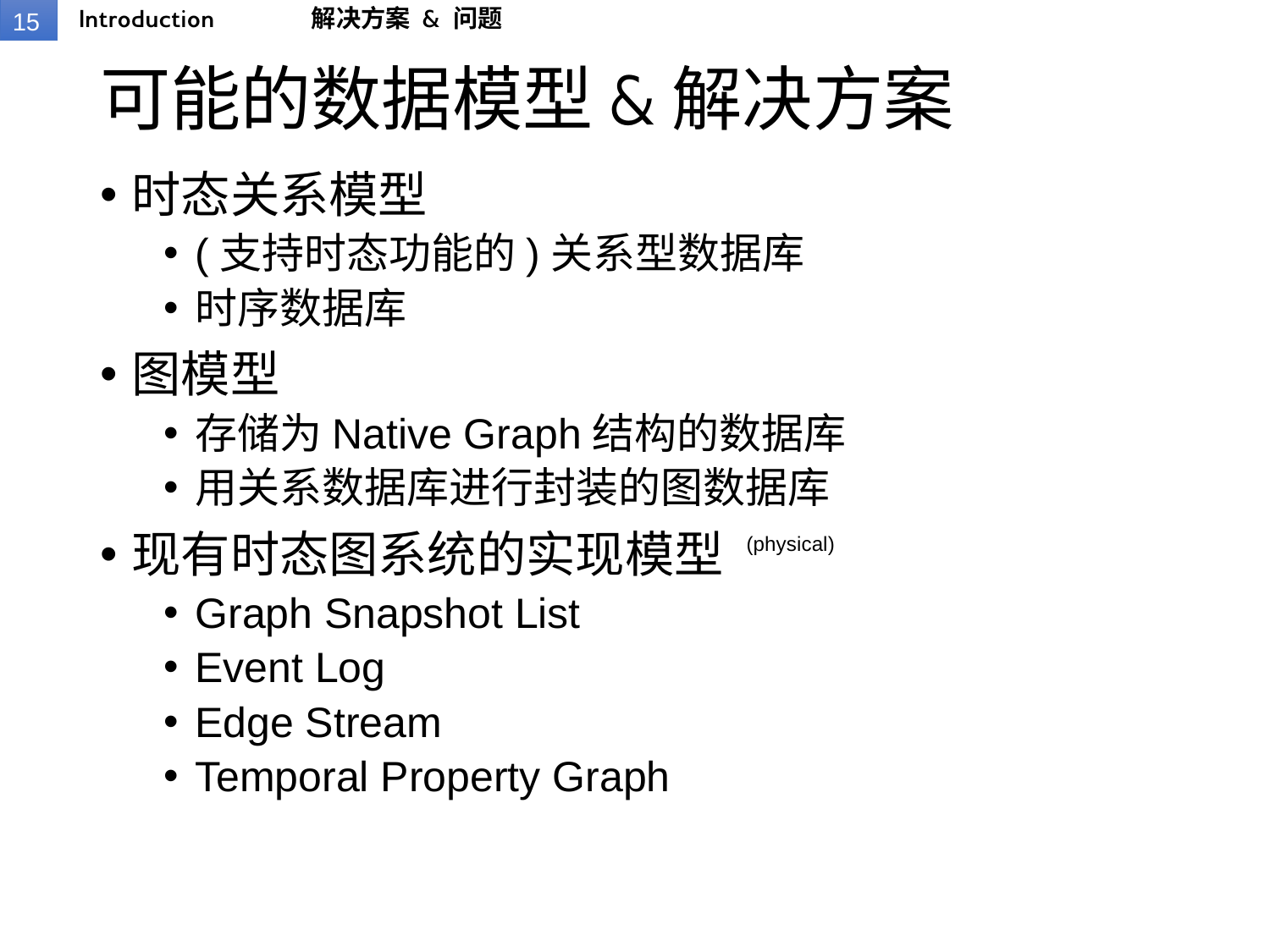

Introduction
解决方案 & 问题
# 可能的数据模型&解决方案
时态关系模型
(支持时态功能的)关系型数据库
时序数据库
图模型
存储为Native Graph结构的数据库
用关系数据库进行封装的图数据库
现有时态图系统的实现模型 (physical)
Graph Snapshot List
Event Log
Edge Stream
Temporal Property Graph